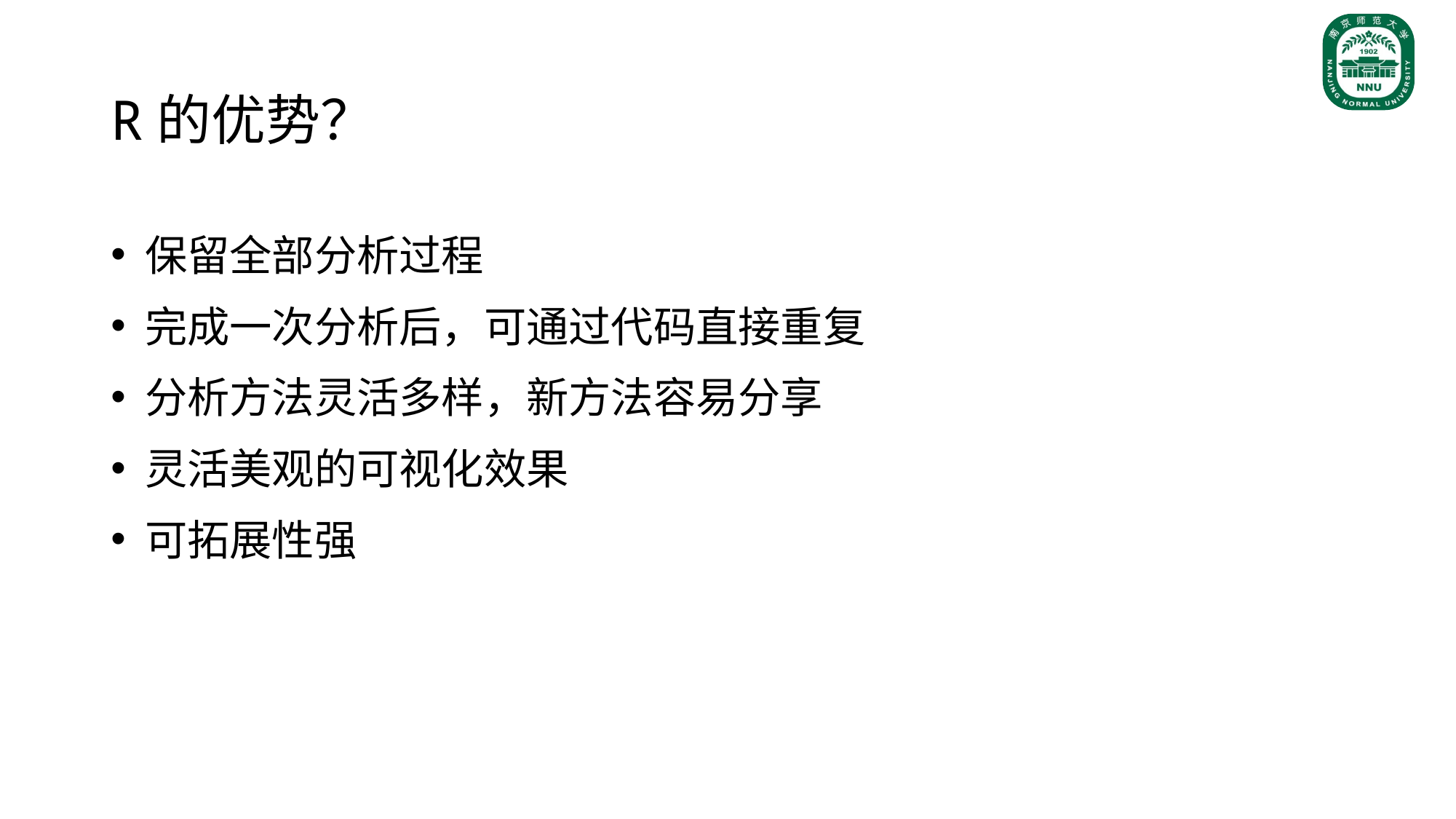

# R的优势？
保留全部分析过程
完成一次分析后，可通过代码直接重复
分析方法灵活多样，新方法容易分享
灵活美观的可视化效果
可拓展性强